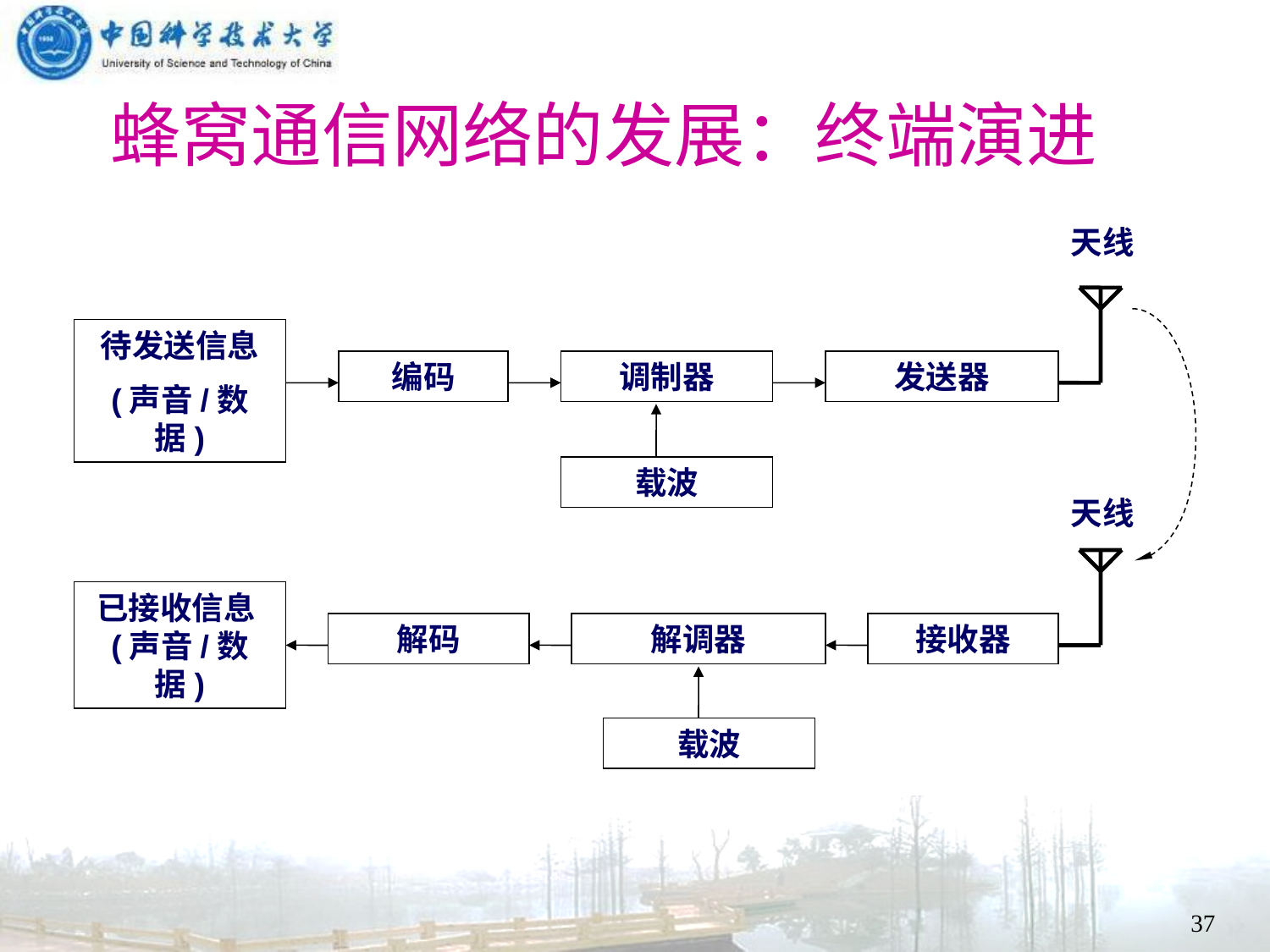

# 蜂窝通信网络的发展：终端演进
天线

待发送信息
(声音/数据)
编码
调制器
发送器

载波
天线

已接收信息(声音/数据)
解码
解调器
接收器

载波
37